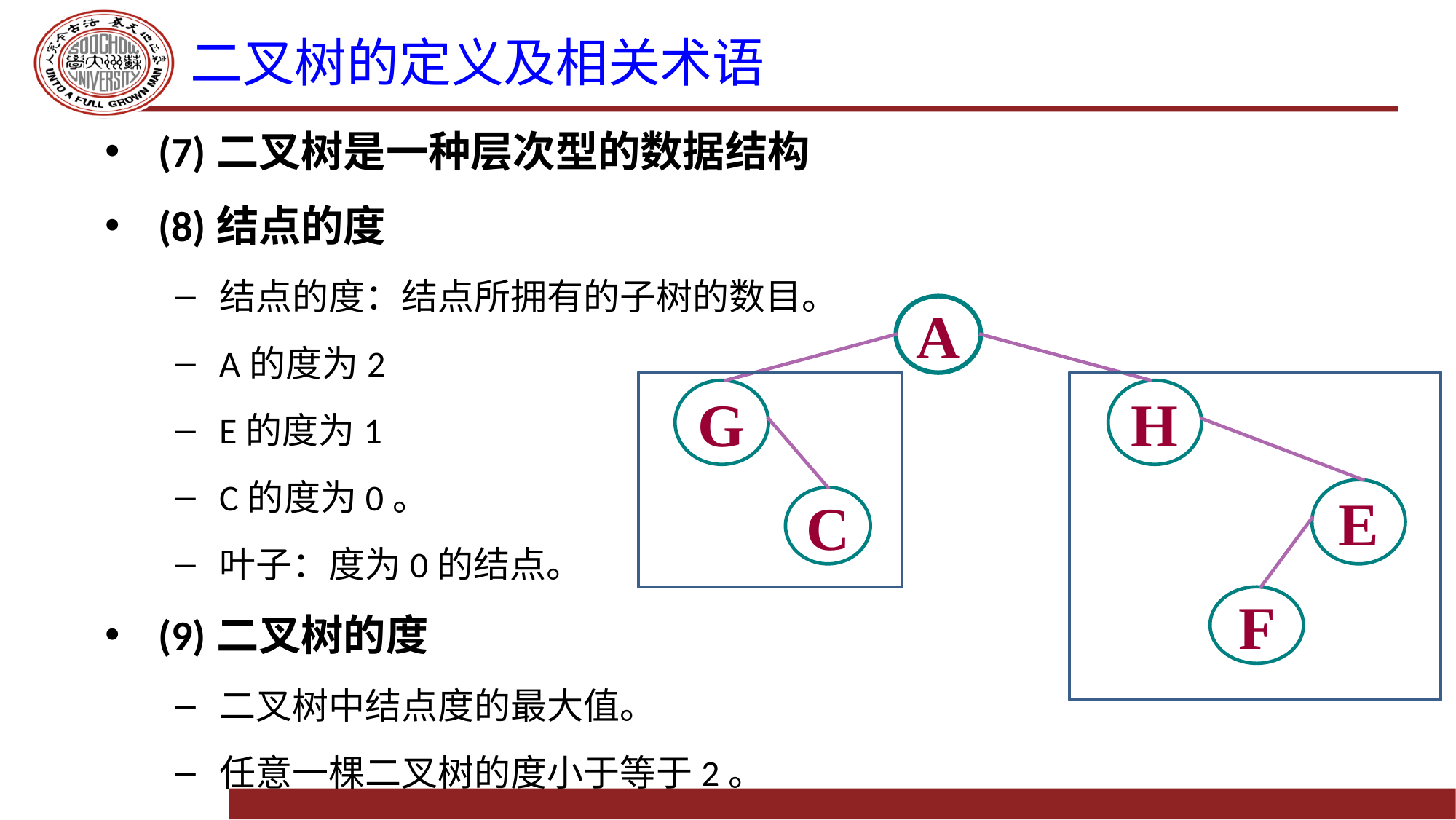

# 二叉树的定义及相关术语
(7)二叉树是一种层次型的数据结构
(8)结点的度
结点的度：结点所拥有的子树的数目。
A的度为2
E的度为1
C的度为0。
叶子：度为0的结点。
(9)二叉树的度
二叉树中结点度的最大值。
任意一棵二叉树的度小于等于2。

A

G
H

E
C

F